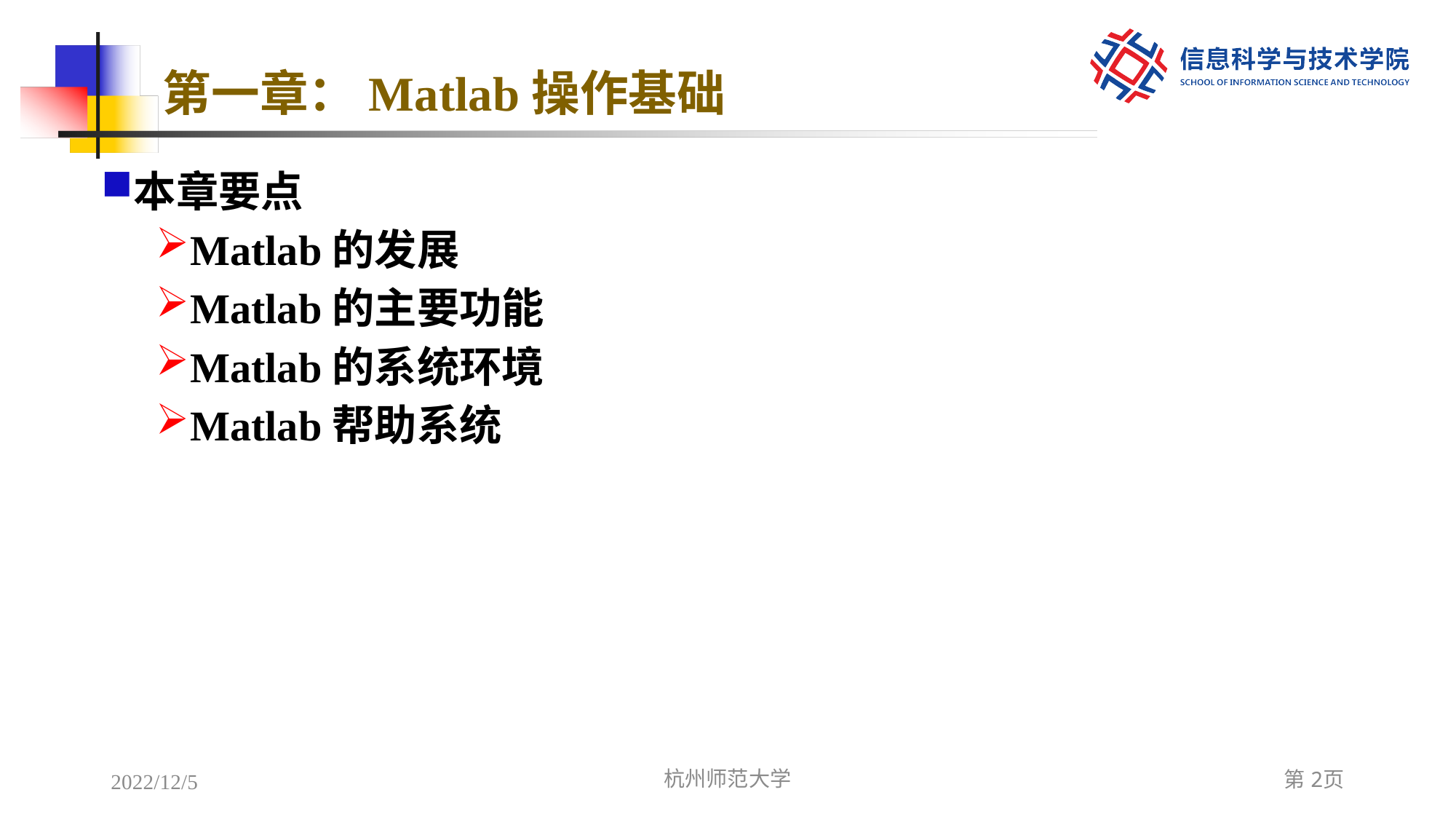

# 第一章：Matlab操作基础
本章要点
Matlab的发展
Matlab的主要功能
Matlab的系统环境
Matlab帮助系统
2022/12/5
杭州师范大学
第2页